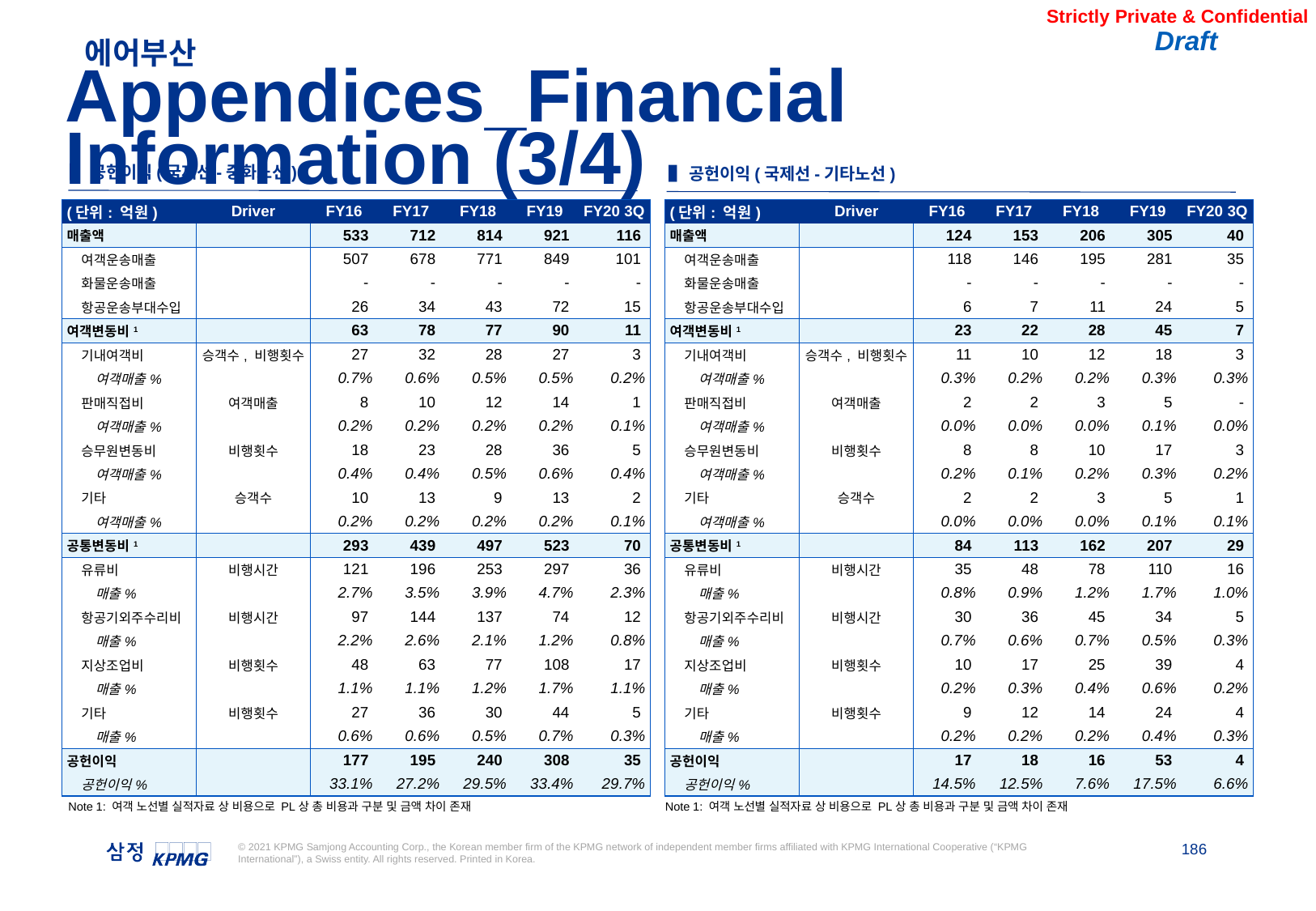

에어부산
Appendices_Financial Information (3/4)
▌공헌이익(국제선-중화노선)

▌공헌이익(국제선-기타노선)

| (단위: 억원) | Driver | FY16 | FY17 | FY18 | FY19 | FY20 3Q |
| --- | --- | --- | --- | --- | --- | --- |
| 매출액 |  | 533 | 712 | 814 | 921 | 116 |
| 여객운송매출 |  | 507 | 678 | 771 | 849 | 101 |
| 화물운송매출 |  | - | - | - | - | - |
| 항공운송부대수입 |  | 26 | 34 | 43 | 72 | 15 |
| 여객변동비1 |  | 63 | 78 | 77 | 90 | 11 |
| 기내여객비 | 승객수, 비행횟수 | 27 | 32 | 28 | 27 | 3 |
| 여객매출% |  | 0.7% | 0.6% | 0.5% | 0.5% | 0.2% |
| 판매직접비 | 여객매출 | 8 | 10 | 12 | 14 | 1 |
| 여객매출% |  | 0.2% | 0.2% | 0.2% | 0.2% | 0.1% |
| 승무원변동비 | 비행횟수 | 18 | 23 | 28 | 36 | 5 |
| 여객매출% |  | 0.4% | 0.4% | 0.5% | 0.6% | 0.4% |
| 기타 | 승객수 | 10 | 13 | 9 | 13 | 2 |
| 여객매출% |  | 0.2% | 0.2% | 0.2% | 0.2% | 0.1% |
| 공통변동비1 |  | 293 | 439 | 497 | 523 | 70 |
| 유류비 | 비행시간 | 121 | 196 | 253 | 297 | 36 |
| 매출% |  | 2.7% | 3.5% | 3.9% | 4.7% | 2.3% |
| 항공기외주수리비 | 비행시간 | 97 | 144 | 137 | 74 | 12 |
| 매출% |  | 2.2% | 2.6% | 2.1% | 1.2% | 0.8% |
| 지상조업비 | 비행횟수 | 48 | 63 | 77 | 108 | 17 |
| 매출% |  | 1.1% | 1.1% | 1.2% | 1.7% | 1.1% |
| 기타 | 비행횟수 | 27 | 36 | 30 | 44 | 5 |
| 매출% |  | 0.6% | 0.6% | 0.5% | 0.7% | 0.3% |
| 공헌이익 |  | 177 | 195 | 240 | 308 | 35 |
| 공헌이익% |  | 33.1% | 27.2% | 29.5% | 33.4% | 29.7% |
| (단위: 억원) | Driver | FY16 | FY17 | FY18 | FY19 | FY20 3Q |
| --- | --- | --- | --- | --- | --- | --- |
| 매출액 |  | 124 | 153 | 206 | 305 | 40 |
| 여객운송매출 |  | 118 | 146 | 195 | 281 | 35 |
| 화물운송매출 |  | - | - | - | - | - |
| 항공운송부대수입 |  | 6 | 7 | 11 | 24 | 5 |
| 여객변동비1 |  | 23 | 22 | 28 | 45 | 7 |
| 기내여객비 | 승객수, 비행횟수 | 11 | 10 | 12 | 18 | 3 |
| 여객매출% |  | 0.3% | 0.2% | 0.2% | 0.3% | 0.3% |
| 판매직접비 | 여객매출 | 2 | 2 | 3 | 5 | - |
| 여객매출% |  | 0.0% | 0.0% | 0.0% | 0.1% | 0.0% |
| 승무원변동비 | 비행횟수 | 8 | 8 | 10 | 17 | 3 |
| 여객매출% |  | 0.2% | 0.1% | 0.2% | 0.3% | 0.2% |
| 기타 | 승객수 | 2 | 2 | 3 | 5 | 1 |
| 여객매출% |  | 0.0% | 0.0% | 0.0% | 0.1% | 0.1% |
| 공통변동비1 |  | 84 | 113 | 162 | 207 | 29 |
| 유류비 | 비행시간 | 35 | 48 | 78 | 110 | 16 |
| 매출% |  | 0.8% | 0.9% | 1.2% | 1.7% | 1.0% |
| 항공기외주수리비 | 비행시간 | 30 | 36 | 45 | 34 | 5 |
| 매출% |  | 0.7% | 0.6% | 0.7% | 0.5% | 0.3% |
| 지상조업비 | 비행횟수 | 10 | 17 | 25 | 39 | 4 |
| 매출% |  | 0.2% | 0.3% | 0.4% | 0.6% | 0.2% |
| 기타 | 비행횟수 | 9 | 12 | 14 | 24 | 4 |
| 매출% |  | 0.2% | 0.2% | 0.2% | 0.4% | 0.3% |
| 공헌이익 |  | 17 | 18 | 16 | 53 | 4 |
| 공헌이익% |  | 14.5% | 12.5% | 7.6% | 17.5% | 6.6% |
Note 1: 여객 노선별 실적자료 상 비용으로 PL상 총 비용과 구분 및 금액 차이 존재
Note 1: 여객 노선별 실적자료 상 비용으로 PL상 총 비용과 구분 및 금액 차이 존재